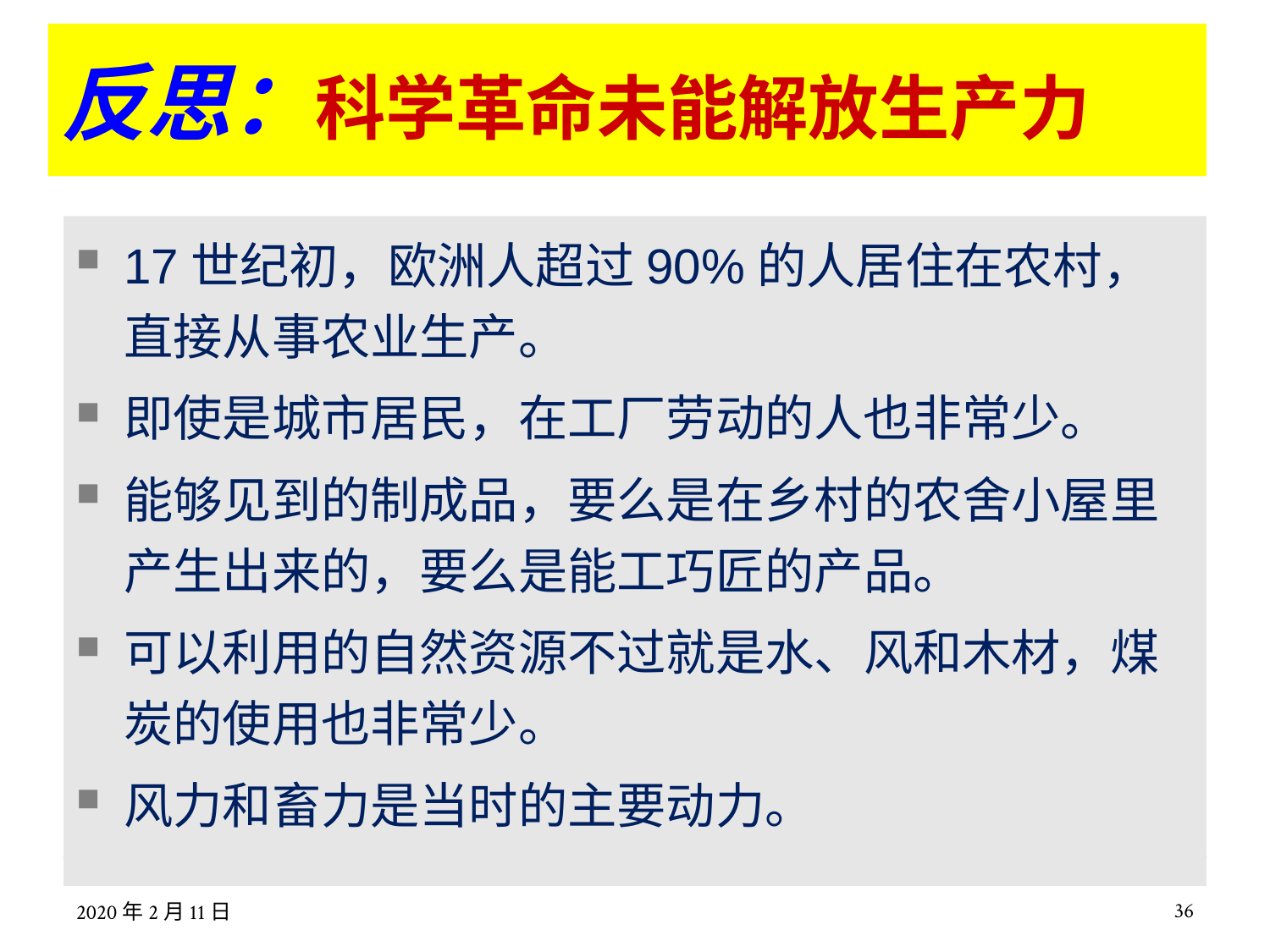

# 反思：科学革命未能解放生产力
17世纪初，欧洲人超过90%的人居住在农村，直接从事农业生产。
即使是城市居民，在工厂劳动的人也非常少。
能够见到的制成品，要么是在乡村的农舍小屋里产生出来的，要么是能工巧匠的产品。
可以利用的自然资源不过就是水、风和木材，煤炭的使用也非常少。
风力和畜力是当时的主要动力。
2020年2月11日
36